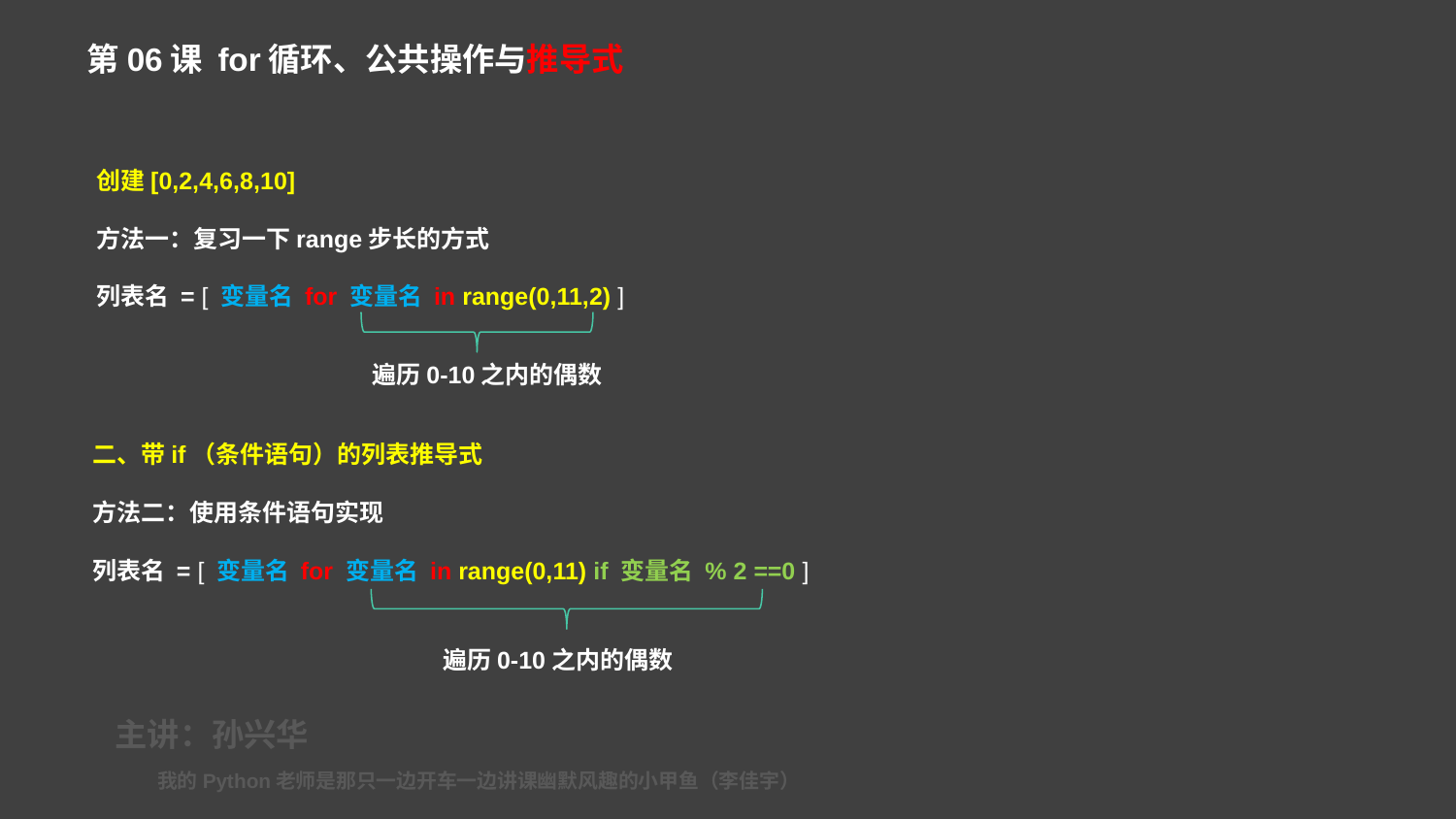

第06课 for循环、公共操作与推导式

创建[0,2,4,6,8,10]

方法一：复习一下range步长的方式

列表名 = [ 变量名 for 变量名 in range(0,11,2) ]

遍历0-10之内的偶数

二、带if（条件语句）的列表推导式

方法二：使用条件语句实现

列表名 = [ 变量名 for 变量名 in range(0,11) if 变量名 % 2 ==0 ]

遍历0-10之内的偶数